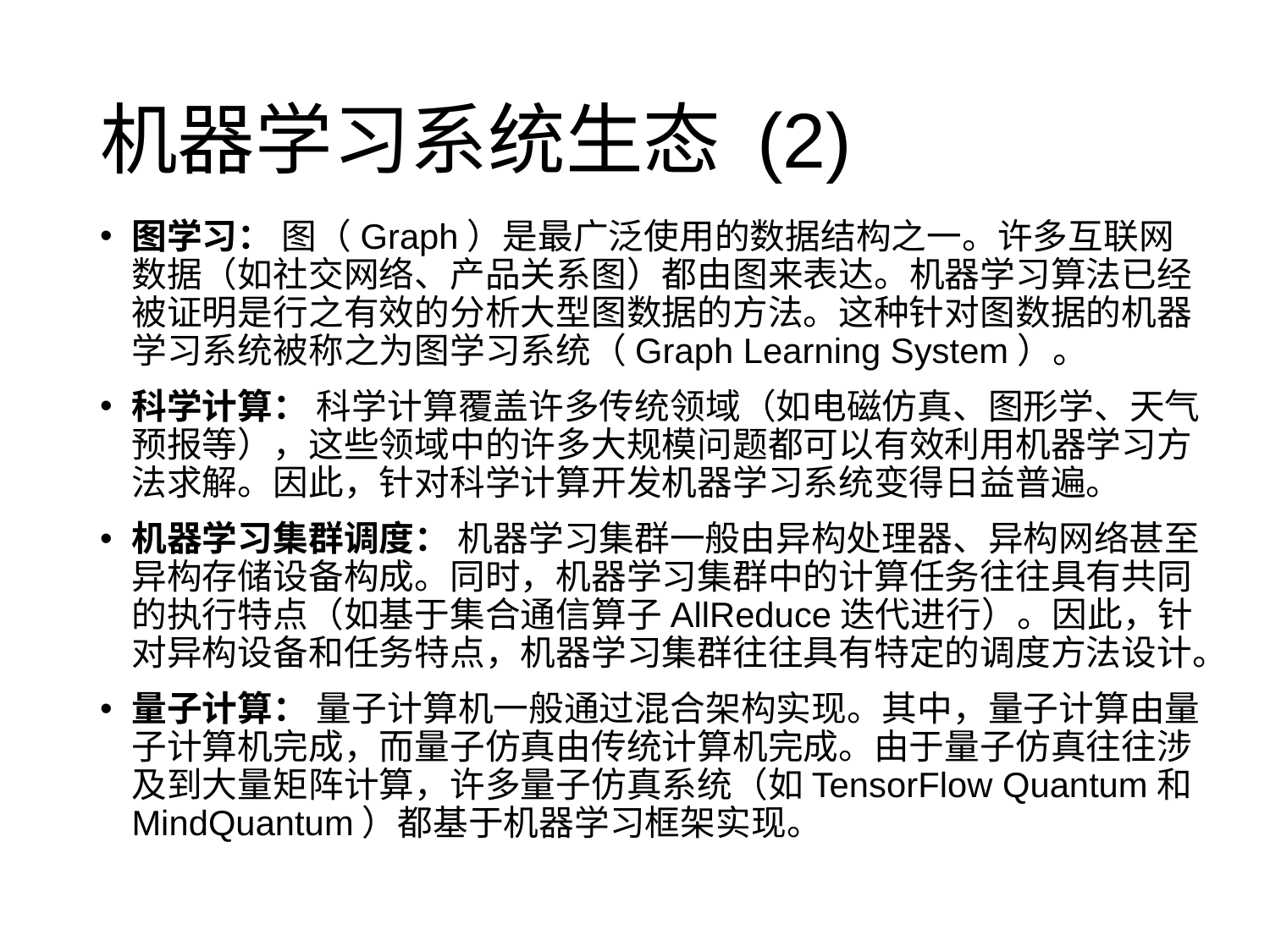

机器学习系统生态 (2)
图学习： 图（Graph）是最广泛使用的数据结构之一。许多互联网数据（如社交网络、产品关系图）都由图来表达。机器学习算法已经被证明是行之有效的分析大型图数据的方法。这种针对图数据的机器学习系统被称之为图学习系统（Graph Learning System）。
科学计算： 科学计算覆盖许多传统领域（如电磁仿真、图形学、天气预报等），这些领域中的许多大规模问题都可以有效利用机器学习方法求解。因此，针对科学计算开发机器学习系统变得日益普遍。
机器学习集群调度： 机器学习集群一般由异构处理器、异构网络甚至异构存储设备构成。同时，机器学习集群中的计算任务往往具有共同的执行特点（如基于集合通信算子AllReduce迭代进行）。因此，针对异构设备和任务特点，机器学习集群往往具有特定的调度方法设计。
量子计算： 量子计算机一般通过混合架构实现。其中，量子计算由量子计算机完成，而量子仿真由传统计算机完成。由于量子仿真往往涉及到大量矩阵计算，许多量子仿真系统（如TensorFlow Quantum和MindQuantum）都基于机器学习框架实现。